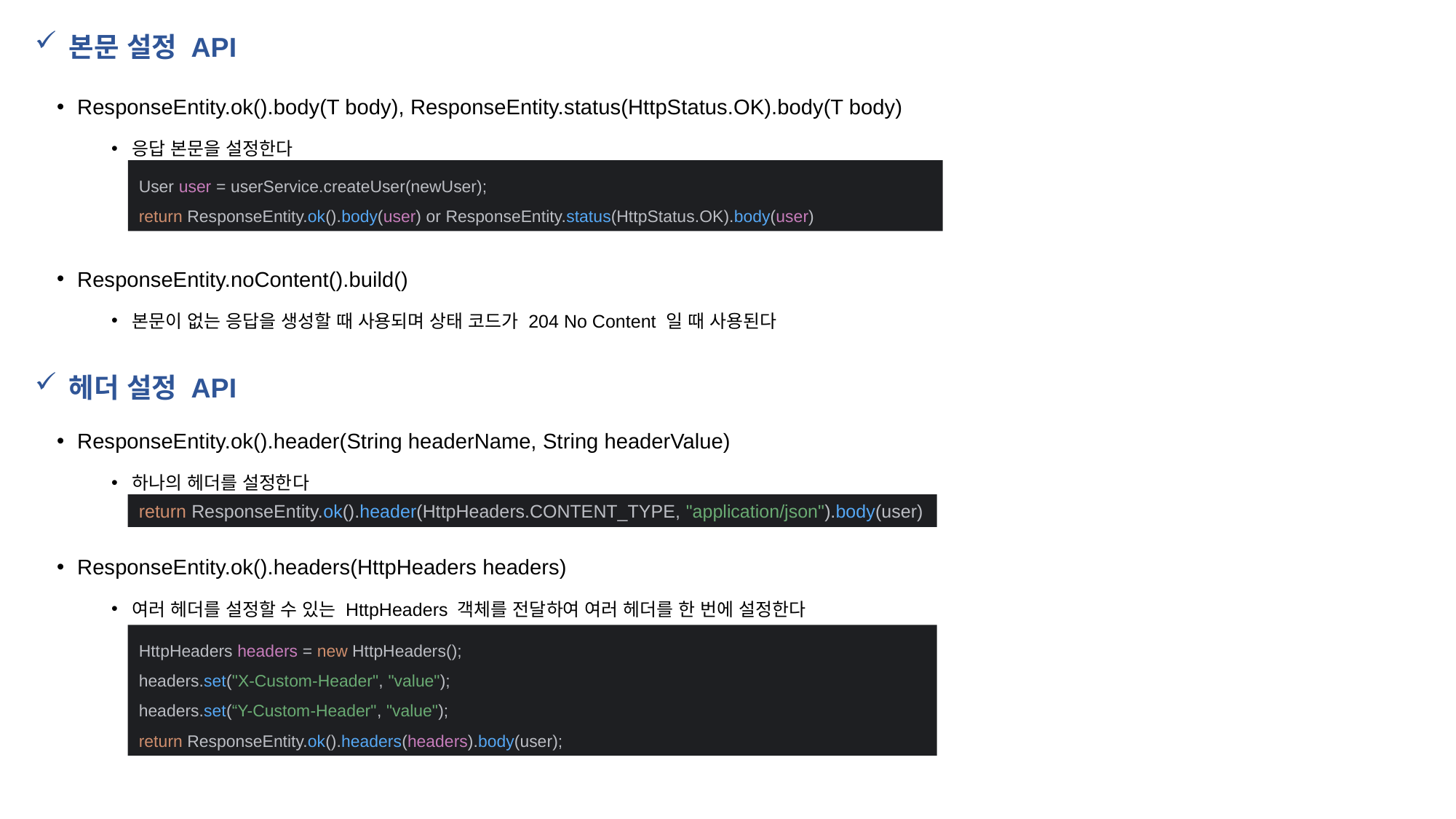

본문 설정 API
ResponseEntity.ok().body(T body), ResponseEntity.status(HttpStatus.OK).body(T body)
응답 본문을 설정한다

ResponseEntity.noContent().build()
본문이 없는 응답을 생성할 때 사용되며 상태 코드가 204 No Content 일 때 사용된다
User user = userService.createUser(newUser);
return ResponseEntity.ok().body(user) or ResponseEntity.status(HttpStatus.OK).body(user)
헤더 설정 API
ResponseEntity.ok().header(String headerName, String headerValue)
하나의 헤더를 설정한다

ResponseEntity.ok().headers(HttpHeaders headers)
여러 헤더를 설정할 수 있는 HttpHeaders 객체를 전달하여 여러 헤더를 한 번에 설정한다
return ResponseEntity.ok().header(HttpHeaders.CONTENT_TYPE, "application/json").body(user)
HttpHeaders headers = new HttpHeaders();
headers.set("X-Custom-Header", "value");
headers.set(“Y-Custom-Header", "value");
return ResponseEntity.ok().headers(headers).body(user);